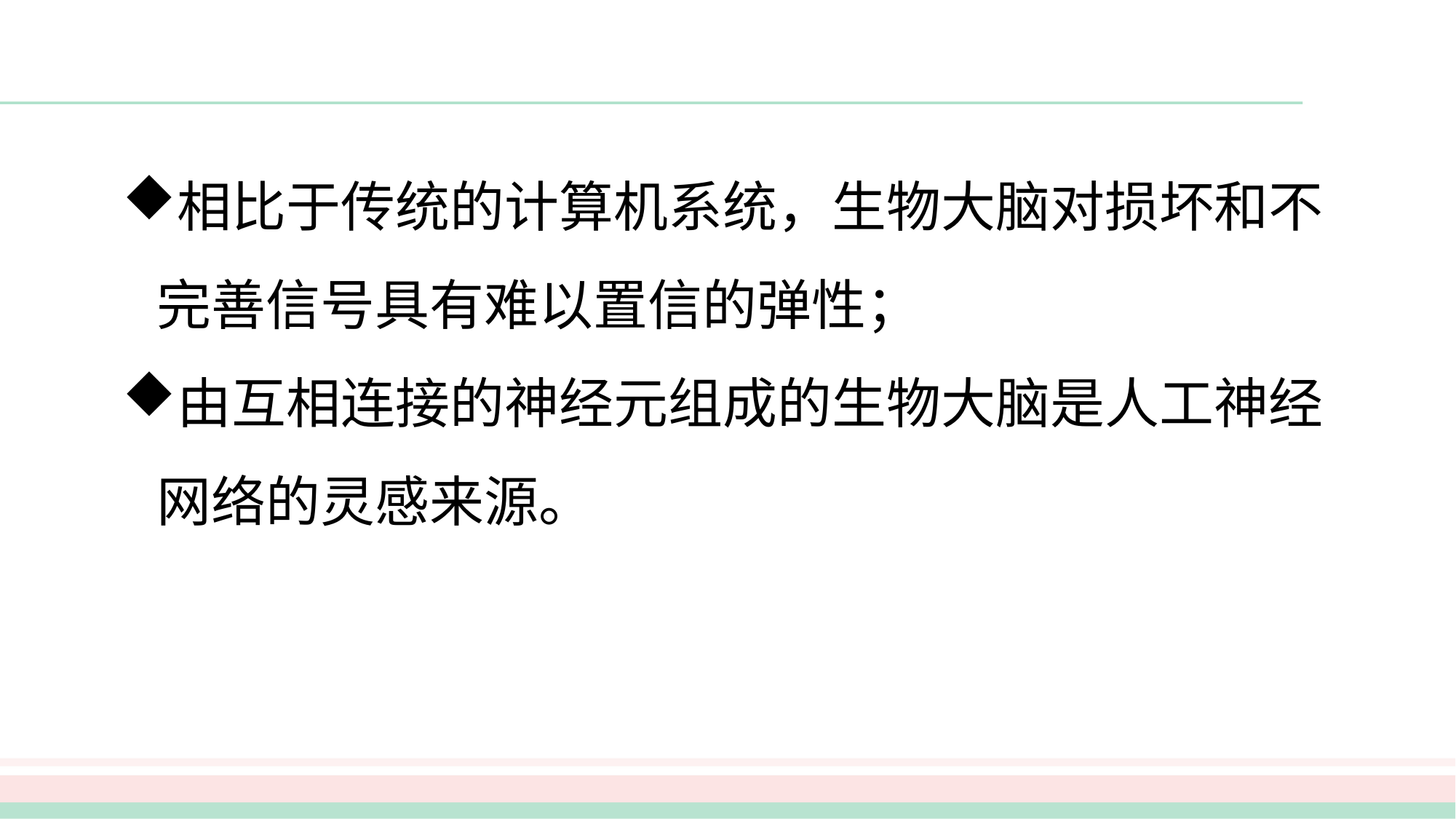

相比于传统的计算机系统，生物大脑对损坏和不完善信号具有难以置信的弹性；
由互相连接的神经元组成的生物大脑是人工神经网络的灵感来源。